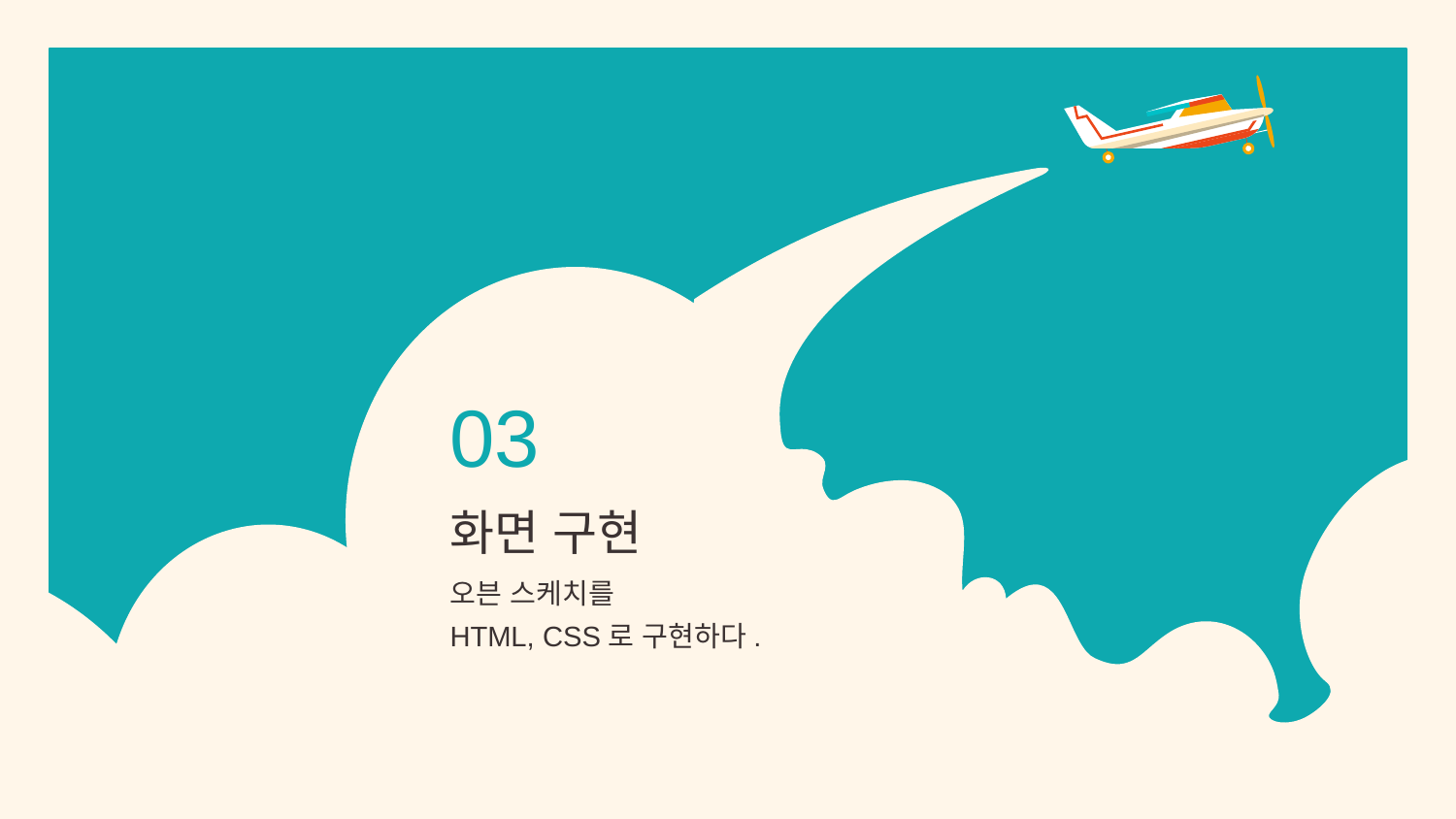

03
# 화면 구현
오븐 스케치를
HTML, CSS로 구현하다.